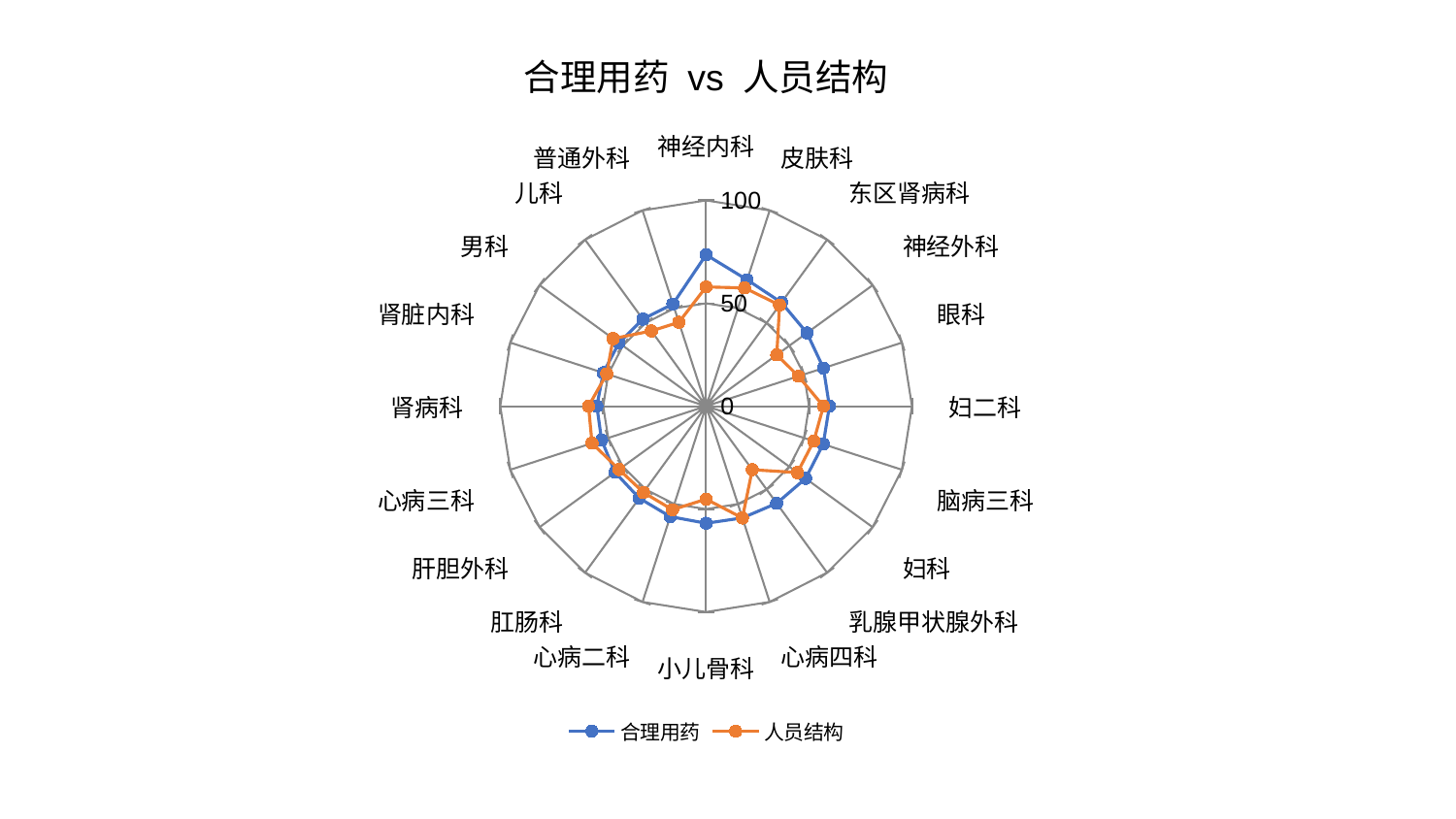

### Chart: 合理用药 vs 人员结构

| Category | 合理用药 | 人员结构 |
|---|---|---|
| 神经内科 | 73.57864192658975 | 57.94026799315065 |
| 皮肤科 | 64.55610207015047 | 60.42689785787524 |
| 东区肾病科 | 62.27651371623764 | 60.72230868488987 |
| 神经外科 | 60.54862018028877 | 42.448795926555206 |
| 眼科 | 59.92844856603648 | 47.145550763468464 |
| 妇二科 | 59.904925472367516 | 56.99024230467993 |
| 脑病三科 | 59.80450789824049 | 54.99095224435422 |
| 妇科 | 59.74755011932353 | 54.857693290713094 |
| 乳腺甲状腺外科 | 58.33867618728992 | 38.175936569493174 |
| 心病四科 | 57.093761165443 | 57.0957758030193 |
| 小儿骨科 | 56.890563495950666 | 45.18147772204956 |
| 心病二科 | 56.42074324970156 | 52.909029465367766 |
| 肛肠科 | 55.251037945153016 | 51.793841979450185 |
| 肝胆外科 | 54.693617830036345 | 52.31866776589077 |
| 心病三科 | 53.37637125869675 | 58.25570918933598 |
| 肾病科 | 53.086795849164304 | 57.10744204434827 |
| 肾脏内科 | 52.53080065001345 | 50.745939220691454 |
| 男科 | 52.33806059453395 | 55.873542723720675 |
| 儿科 | 52.281983429252335 | 45.19510963624768 |
| 普通外科 | 52.206065652857404 | 42.85547542120701 |
51